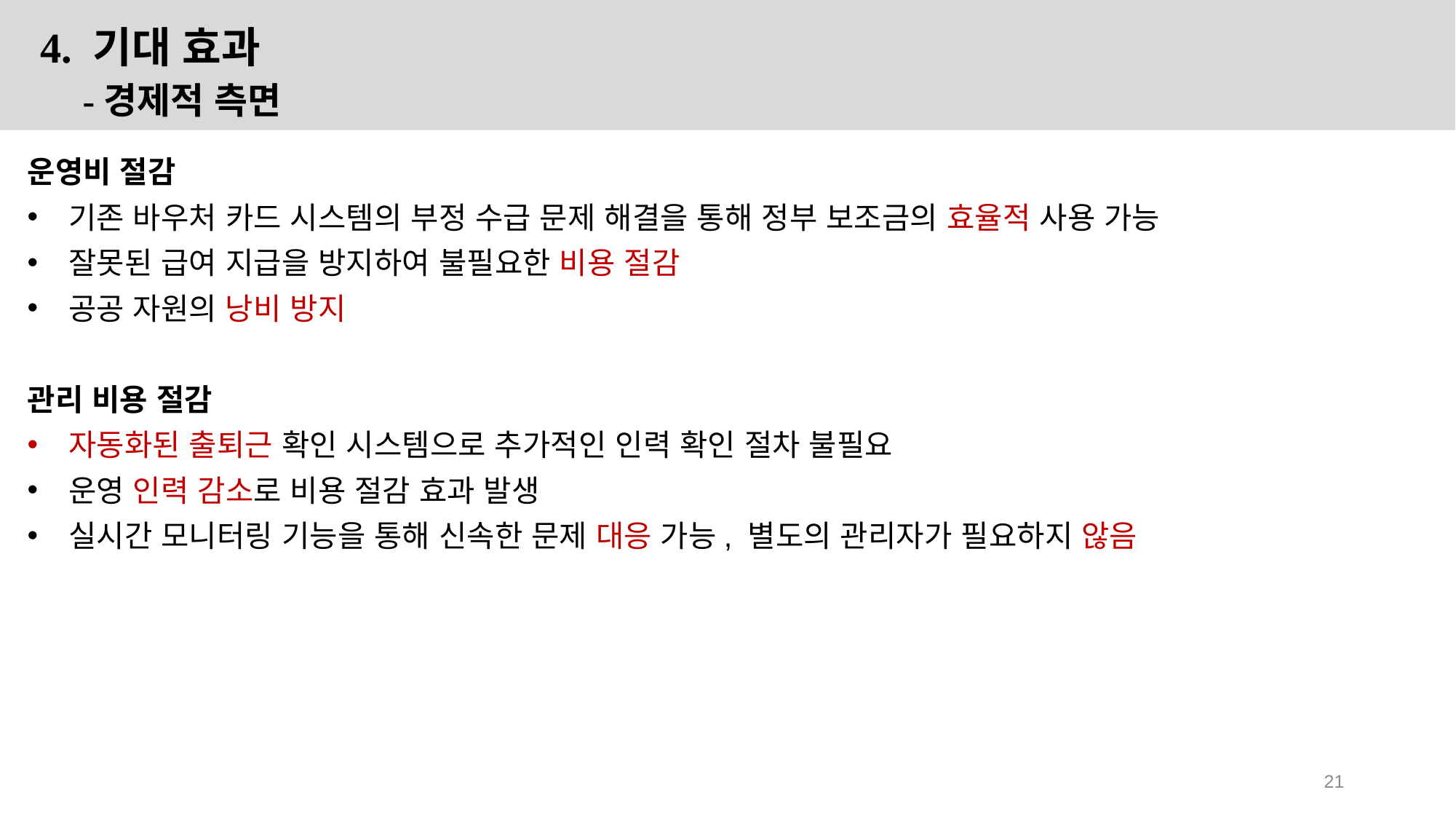

4. 기대 효과
    -경제적 측면

운영비 절감
기존 바우처 카드 시스템의 부정 수급 문제 해결을 통해 정부 보조금의 효율적 사용 가능
잘못된 급여 지급을 방지하여 불필요한 비용 절감
공공 자원의 낭비 방지

관리 비용 절감
자동화된 출퇴근 확인 시스템으로 추가적인 인력 확인 절차 불필요
운영 인력 감소로 비용 절감 효과 발생
실시간 모니터링 기능을 통해 신속한 문제 대응 가능, 별도의 관리자가 필요하지 않음

21